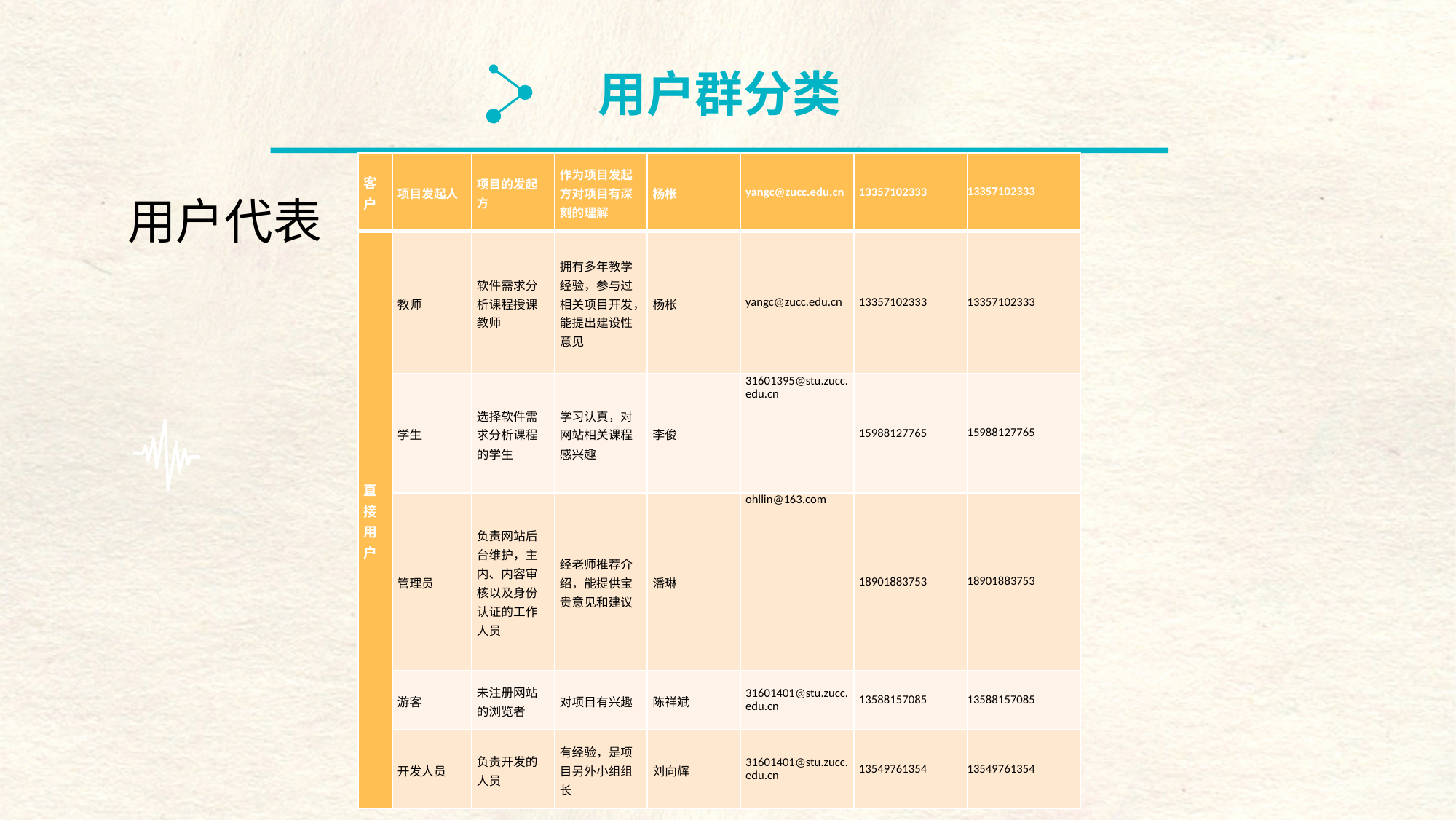

用户群分类

| 客户 | 项目发起人 | 项目的发起方 | 作为项目发起方对项目有深刻的理解 | 杨枨 | yangc@zucc.edu.cn | 13357102333 | 13357102333 |
| --- | --- | --- | --- | --- | --- | --- | --- |
| 直接用户 | 教师 | 软件需求分析课程授课教师 | 拥有多年教学经验，参与过相关项目开发，能提出建设性意见 | 杨枨 | yangc@zucc.edu.cn | 13357102333 | 13357102333 |
|  | 学生 | 选择软件需求分析课程的学生 | 学习认真，对网站相关课程感兴趣 | 李俊 | 31601395@stu.zucc.edu.cn | 15988127765 | 15988127765 |
|  | 管理员 | 负责网站后台维护，主内、内容审核以及身份认证的工作人员 | 经老师推荐介绍，能提供宝贵意见和建议 | 潘琳 | ohllin@163.com | 18901883753 | 18901883753 |
|  | 游客 | 未注册网站的浏览者 | 对项目有兴趣 | 陈祥斌 | 31601401@stu.zucc.edu.cn | 13588157085 | 13588157085 |
|  | 开发人员 | 负责开发的人员 | 有经验，是项目另外小组组长 | 刘向辉 | 31601401@stu.zucc.edu.cn | 13549761354 | 13549761354 |
用户代表